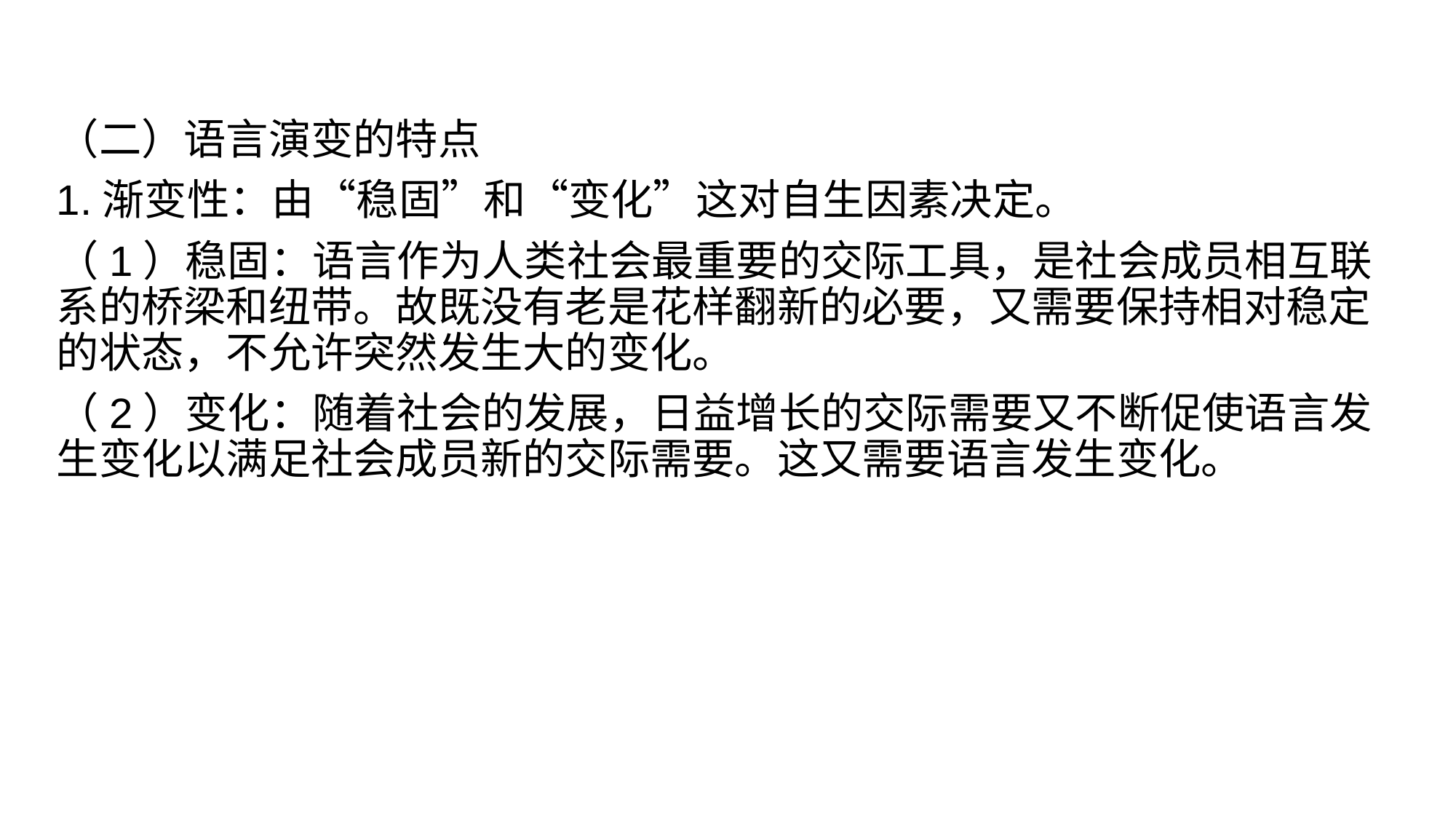

（二）语言演变的特点
1.渐变性：由“稳固”和“变化”这对自生因素决定。
（1）稳固：语言作为人类社会最重要的交际工具，是社会成员相互联系的桥梁和纽带。故既没有老是花样翻新的必要，又需要保持相对稳定的状态，不允许突然发生大的变化。
（2）变化：随着社会的发展，日益增长的交际需要又不断促使语言发生变化以满足社会成员新的交际需要。这又需要语言发生变化。